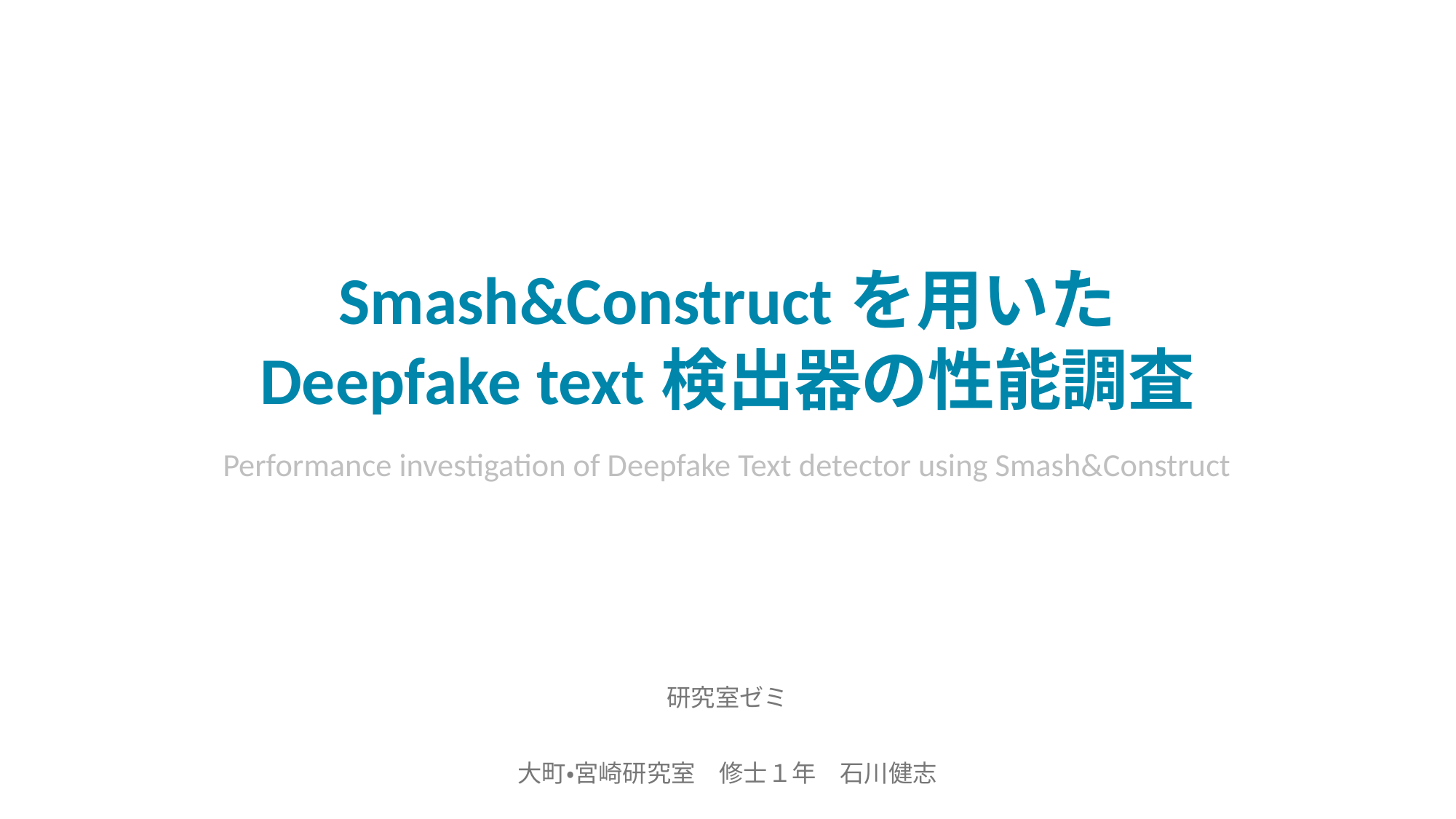

# Smash&Constructを用いた Deepfake text検出器の性能調査
Performance investigation of Deepfake Text detector using Smash&Construct
研究室ゼミ

大町・宮崎研究室　修士１年　石川健志